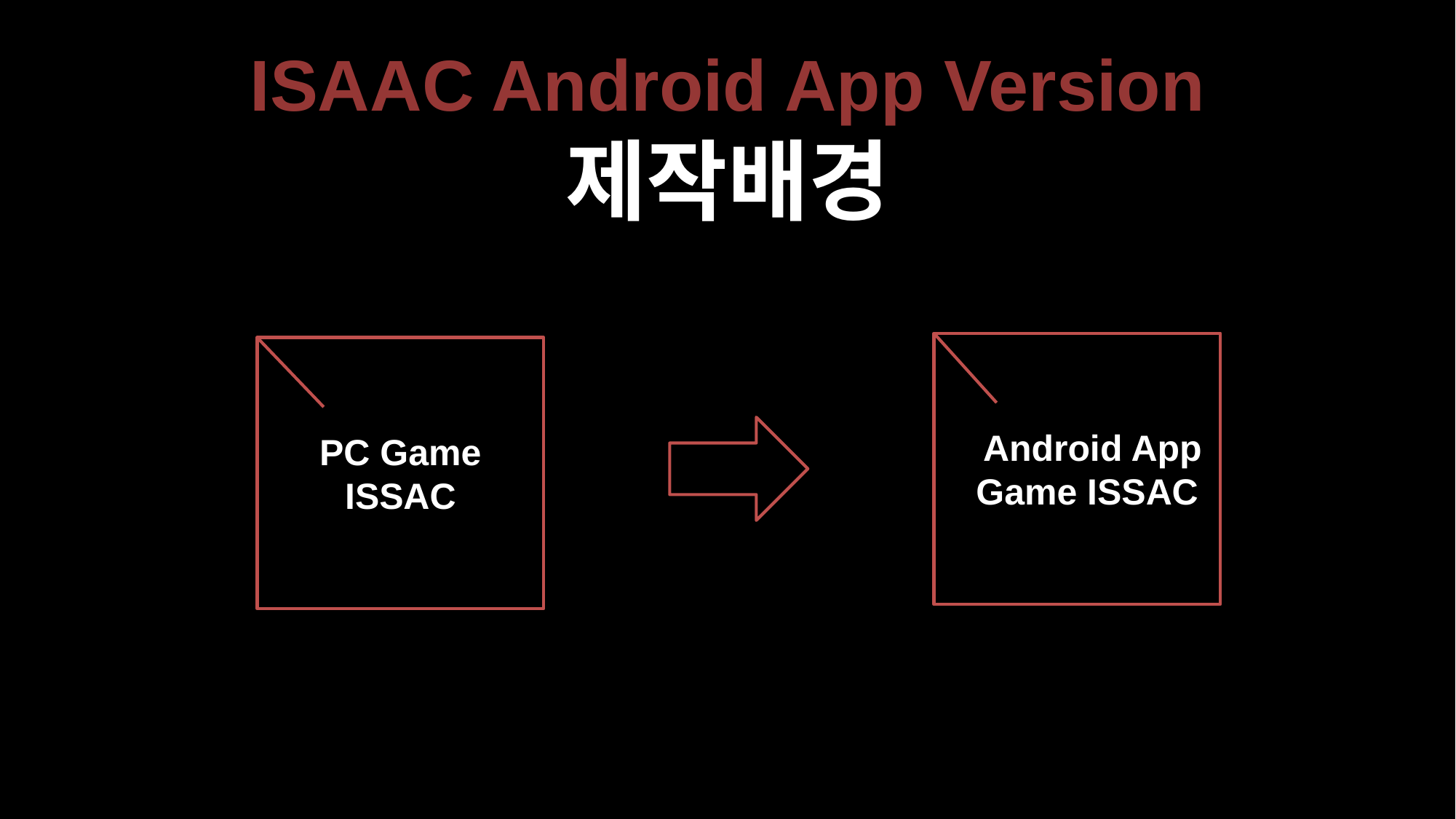

# ISAAC Android App Version 제작배경
   Android App
  Game ISSAC
PC Game
ISSAC